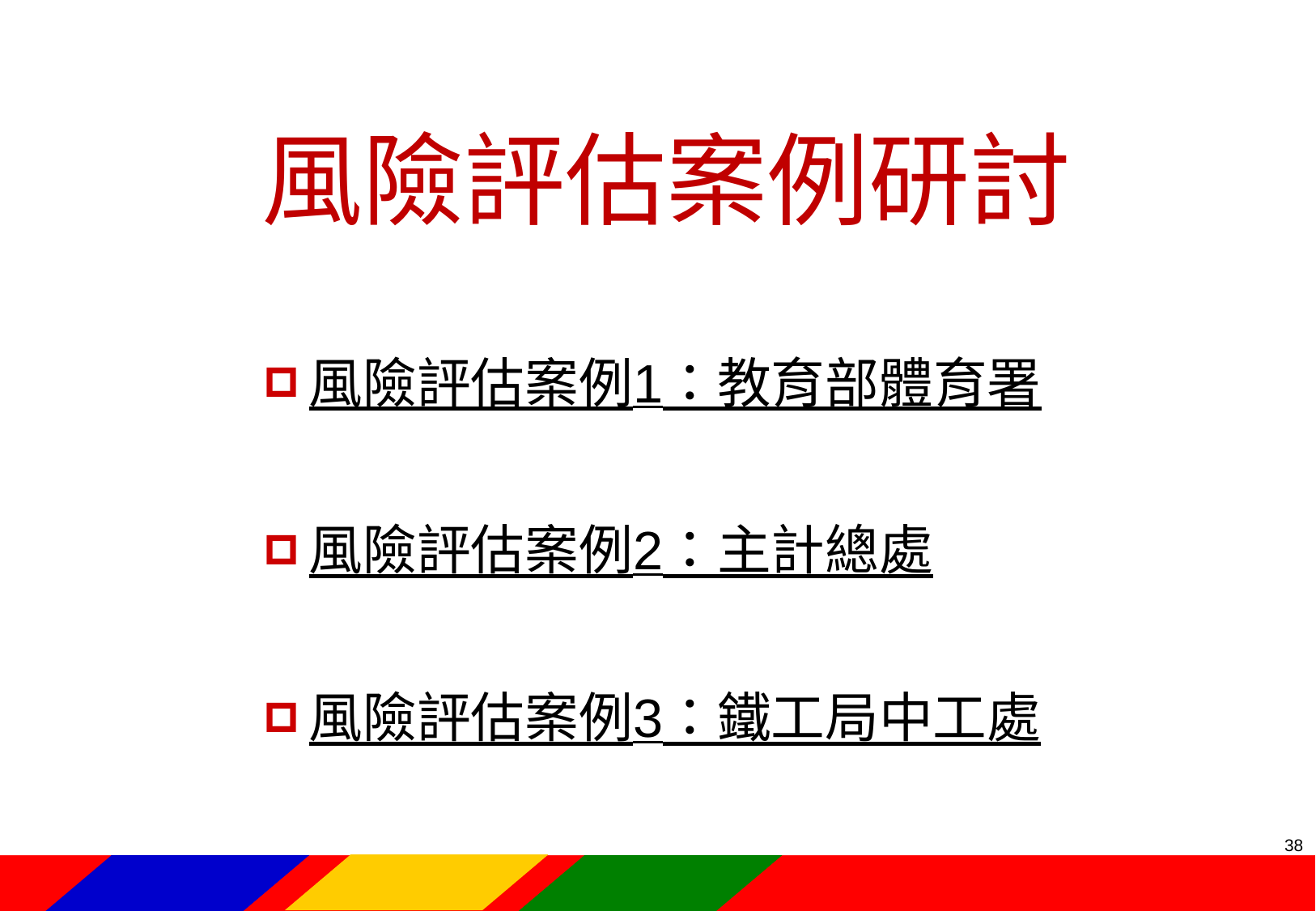

# 風險評估案例研討
風險評估案例1：教育部體育署
風險評估案例2：主計總處
風險評估案例3：鐵工局中工處
38